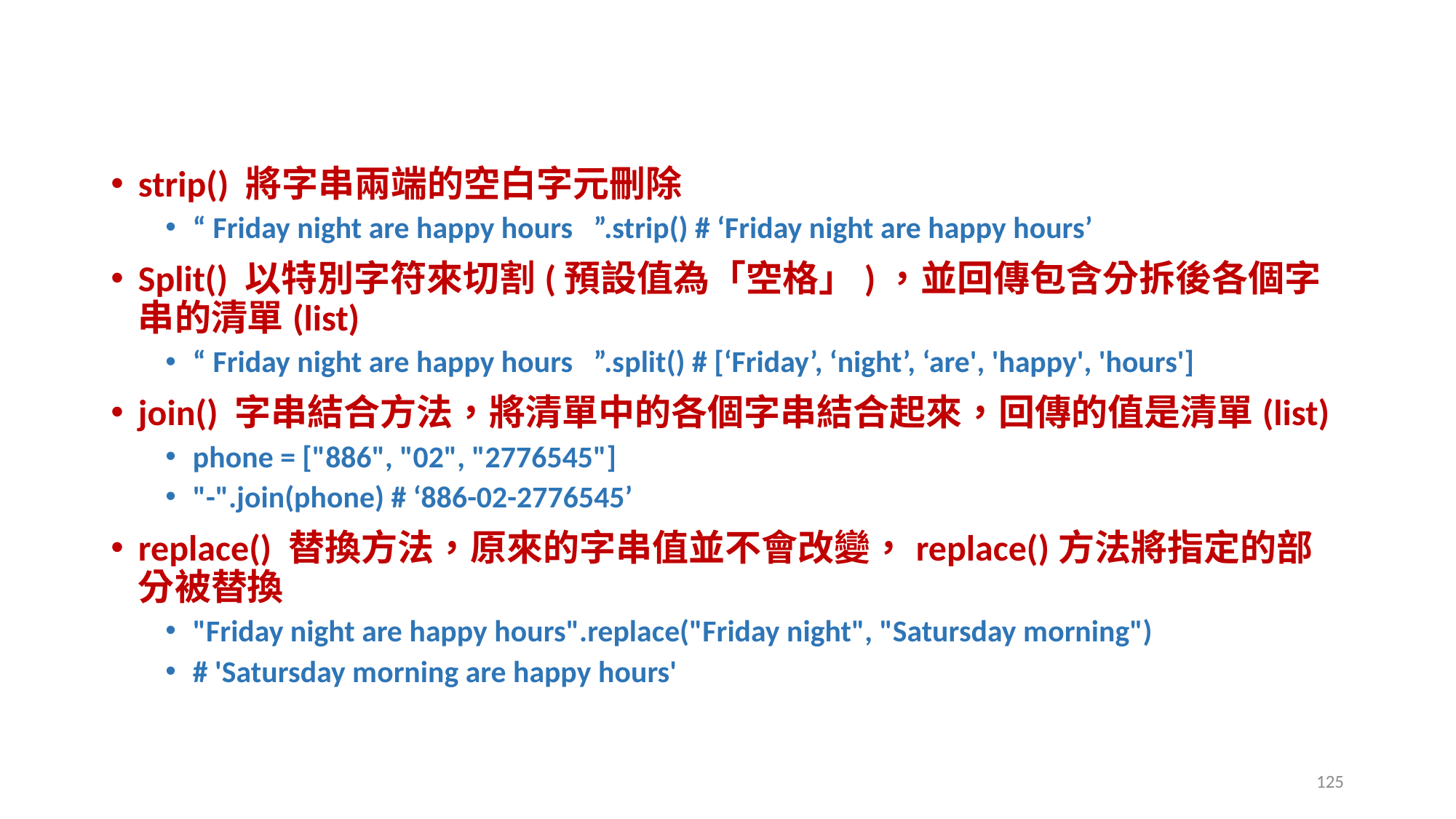

#
strip() 將字串兩端的空白字元刪除
“ Friday night are happy hours   ”.strip() # ‘Friday night are happy hours’
Split() 以特別字符來切割(預設值為「空格」)，並回傳包含分拆後各個字串的清單(list)
“ Friday night are happy hours   ”.split() # [‘Friday’, ‘night’, ‘are', 'happy', 'hours']
join() 字串結合方法，將清單中的各個字串結合起來，回傳的值是清單(list)
phone = ["886", "02", "2776545"]
"-".join(phone) # ‘886-02-2776545’
replace() 替換方法，原來的字串值並不會改變，replace()方法將指定的部分被替換
"Friday night are happy hours".replace("Friday night", "Satursday morning")
# 'Satursday morning are happy hours'

125